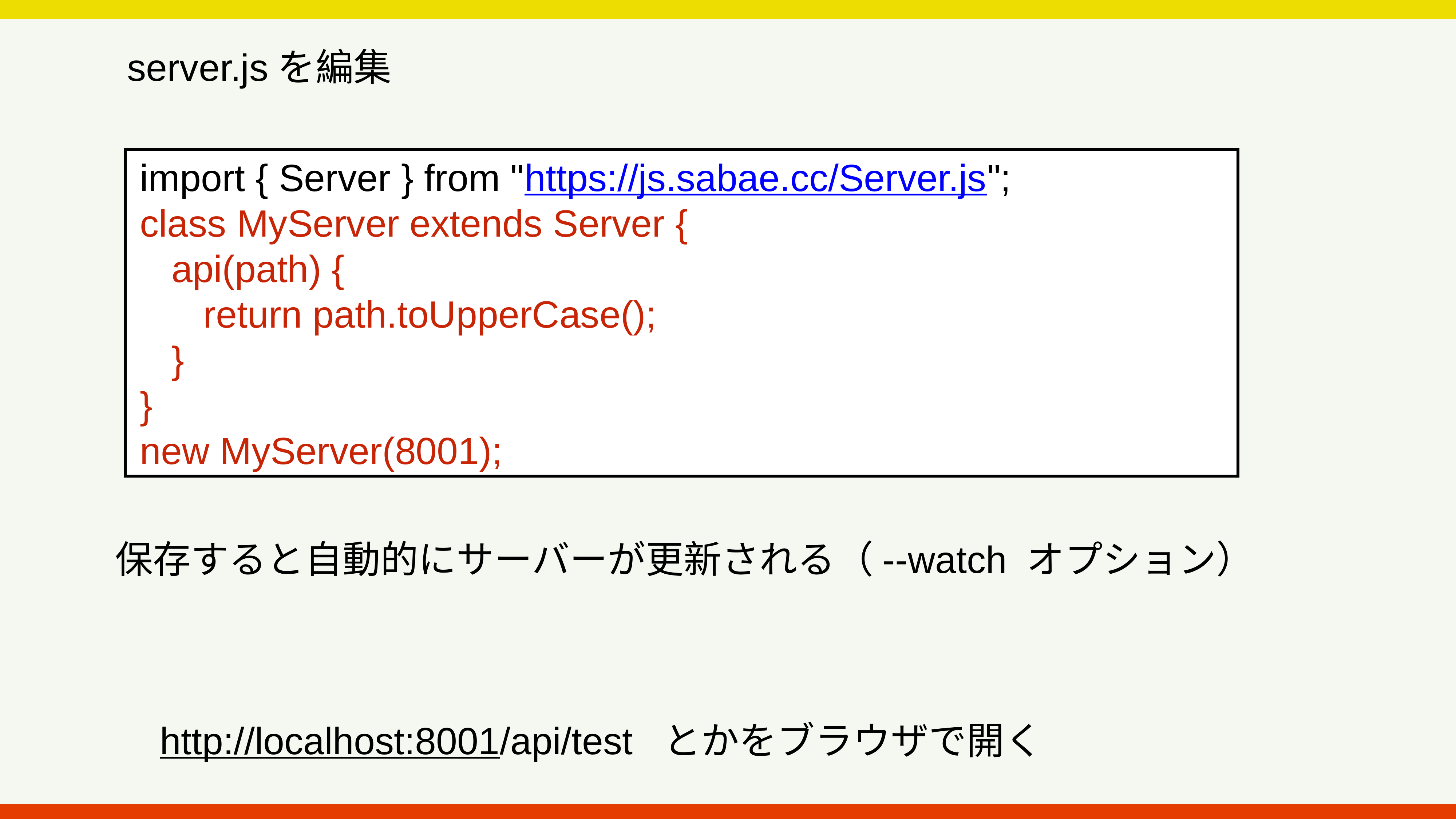

server.jsを編集
 import { Server } from "https://js.sabae.cc/Server.js";
 class MyServer extends Server {
    api(path) {
       return path.toUpperCase();
    }
 }
 new MyServer(8001);
保存すると自動的にサーバーが更新される（--watch オプション）
http://localhost:8001/api/test  とかをブラウザで開く